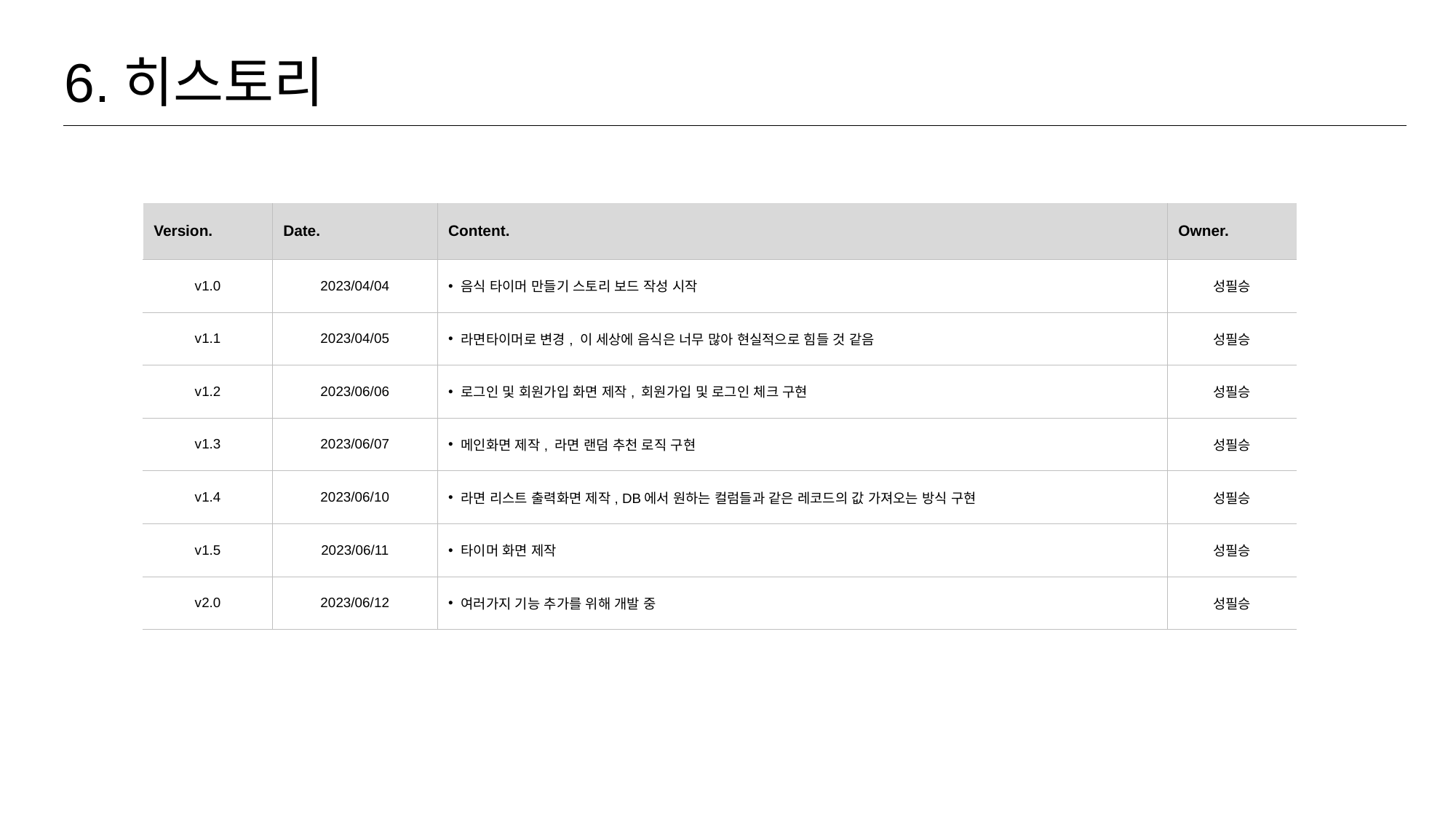

6.히스토리
| Version. | Date. | Content. | Owner. |
| --- | --- | --- | --- |
| v1.0 | 2023/04/04 | 음식 타이머 만들기 스토리 보드 작성 시작 | 성필승 |
| v1.1 | 2023/04/05 | 라면타이머로 변경, 이 세상에 음식은 너무 많아 현실적으로 힘들 것 같음 | 성필승 |
| v1.2 | 2023/06/06 | 로그인 및 회원가입 화면 제작, 회원가입 및 로그인 체크 구현 | 성필승 |
| v1.3 | 2023/06/07 | 메인화면 제작, 라면 랜덤 추천 로직 구현 | 성필승 |
| v1.4 | 2023/06/10 | 라면 리스트 출력화면 제작, DB에서 원하는 컬럼들과 같은 레코드의 값 가져오는 방식 구현 | 성필승 |
| v1.5 | 2023/06/11 | 타이머 화면 제작 | 성필승 |
| v2.0 | 2023/06/12 | 여러가지 기능 추가를 위해 개발 중 | 성필승 |